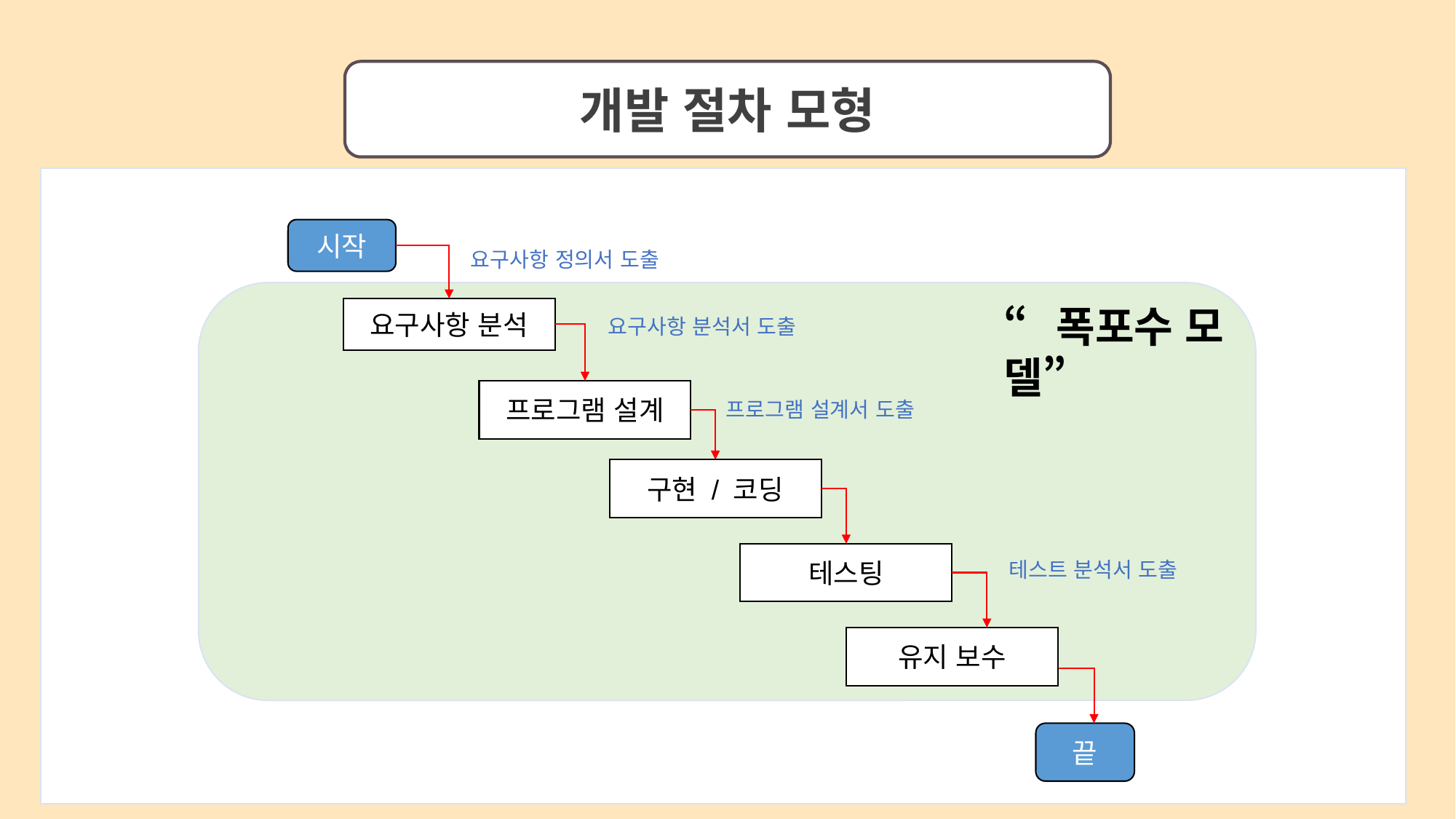

개발 절차 모형

시작
요구사항 정의서 도출
요구사항 분석
요구사항 분석서 도출
프로그램 설계
프로그램 설계서 도출
구현 / 코딩
테스팅
테스트 분석서 도출
유지 보수
끝

“폭포수 모델”